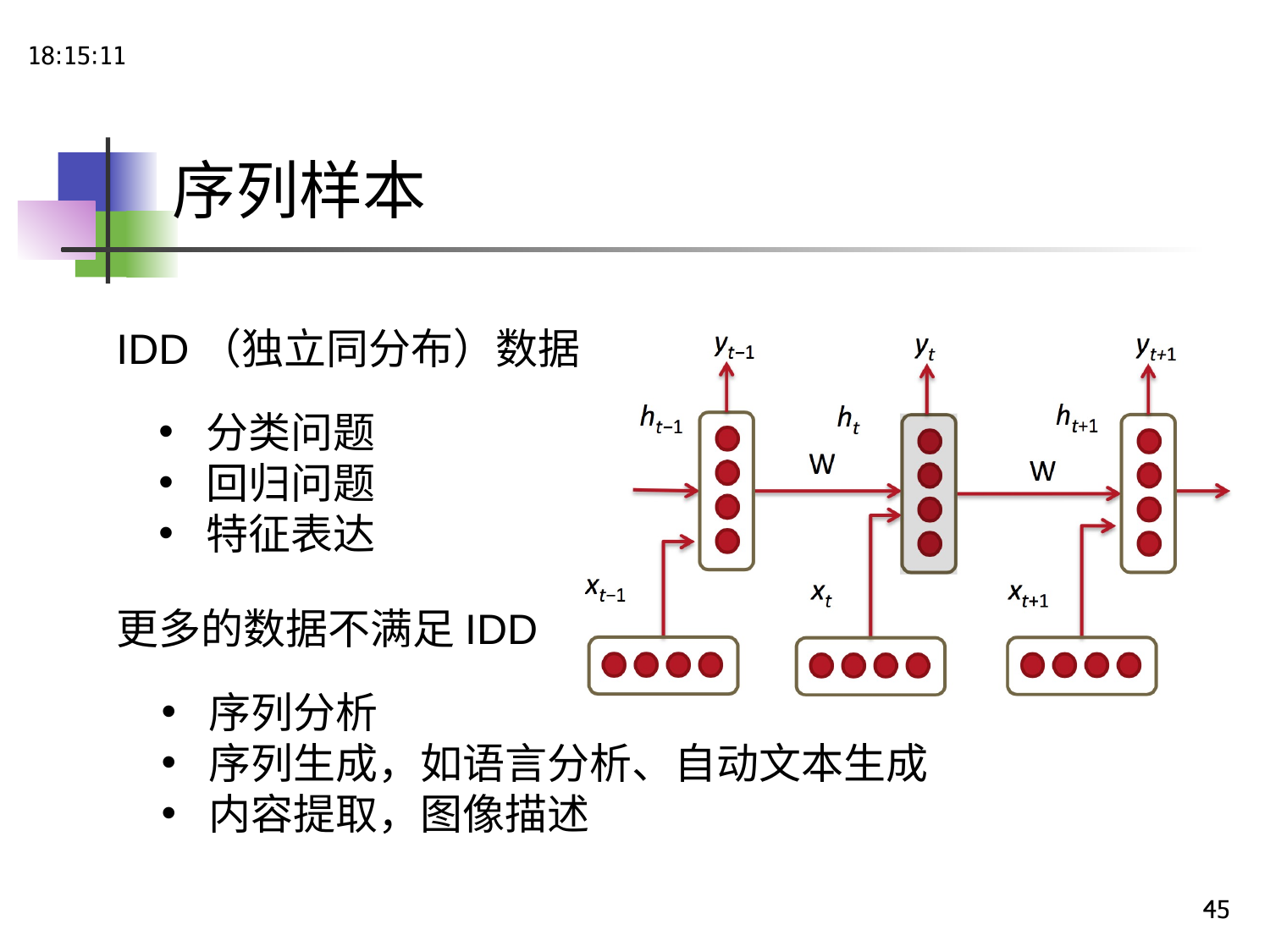

18:15:11
# 序列样本
IDD（独立同分布）数据

分类问题
回归问题
特征表达
更多的数据不满足IDD
序列分析
序列生成，如语言分析、自动文本生成
内容提取，图像描述
45